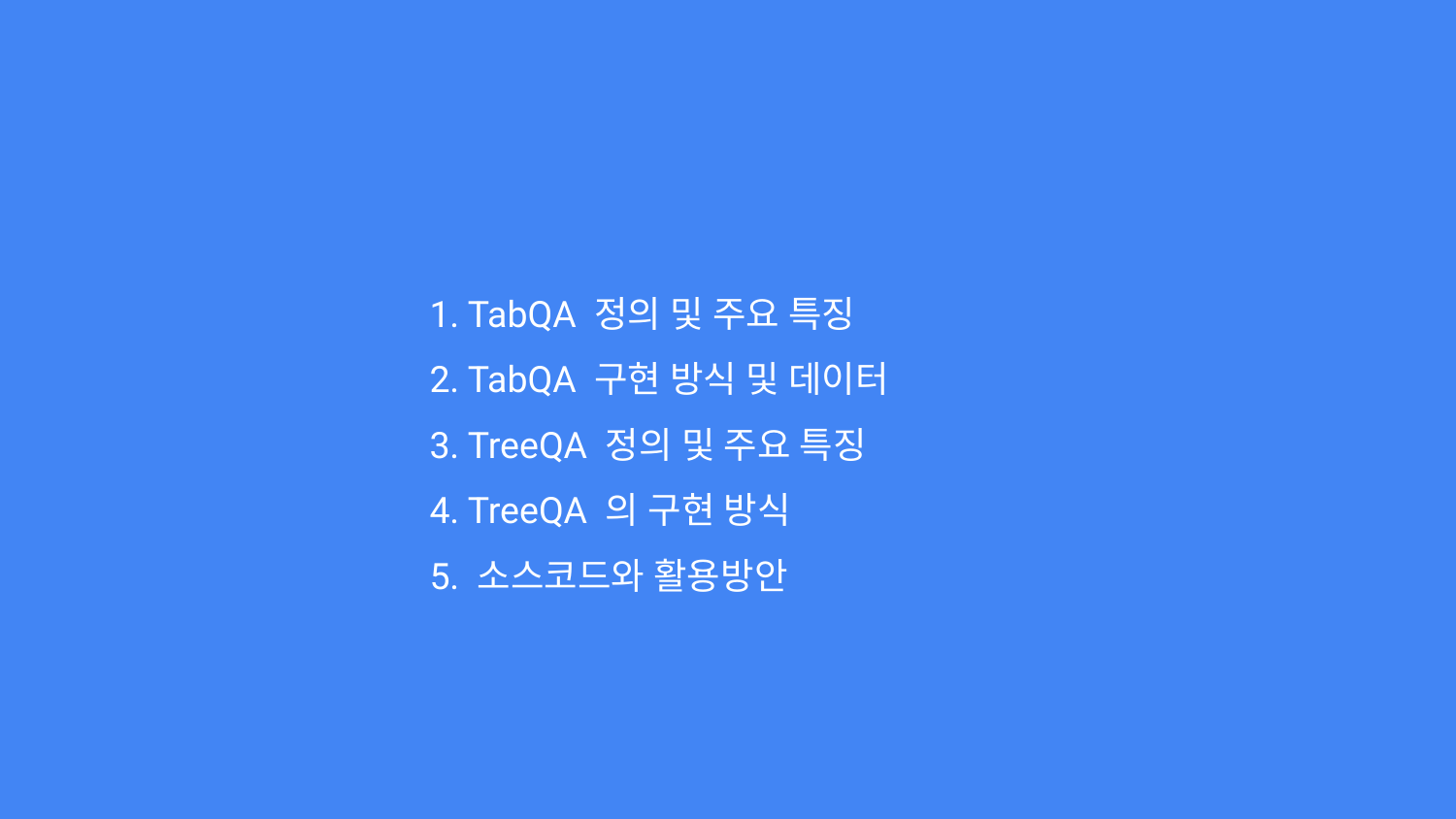

1. TabQA 정의 및 주요 특징

2. TabQA 구현 방식 및 데이터

3. TreeQA 정의 및 주요 특징

4. TreeQA 의 구현 방식

5. 소스코드와 활용방안